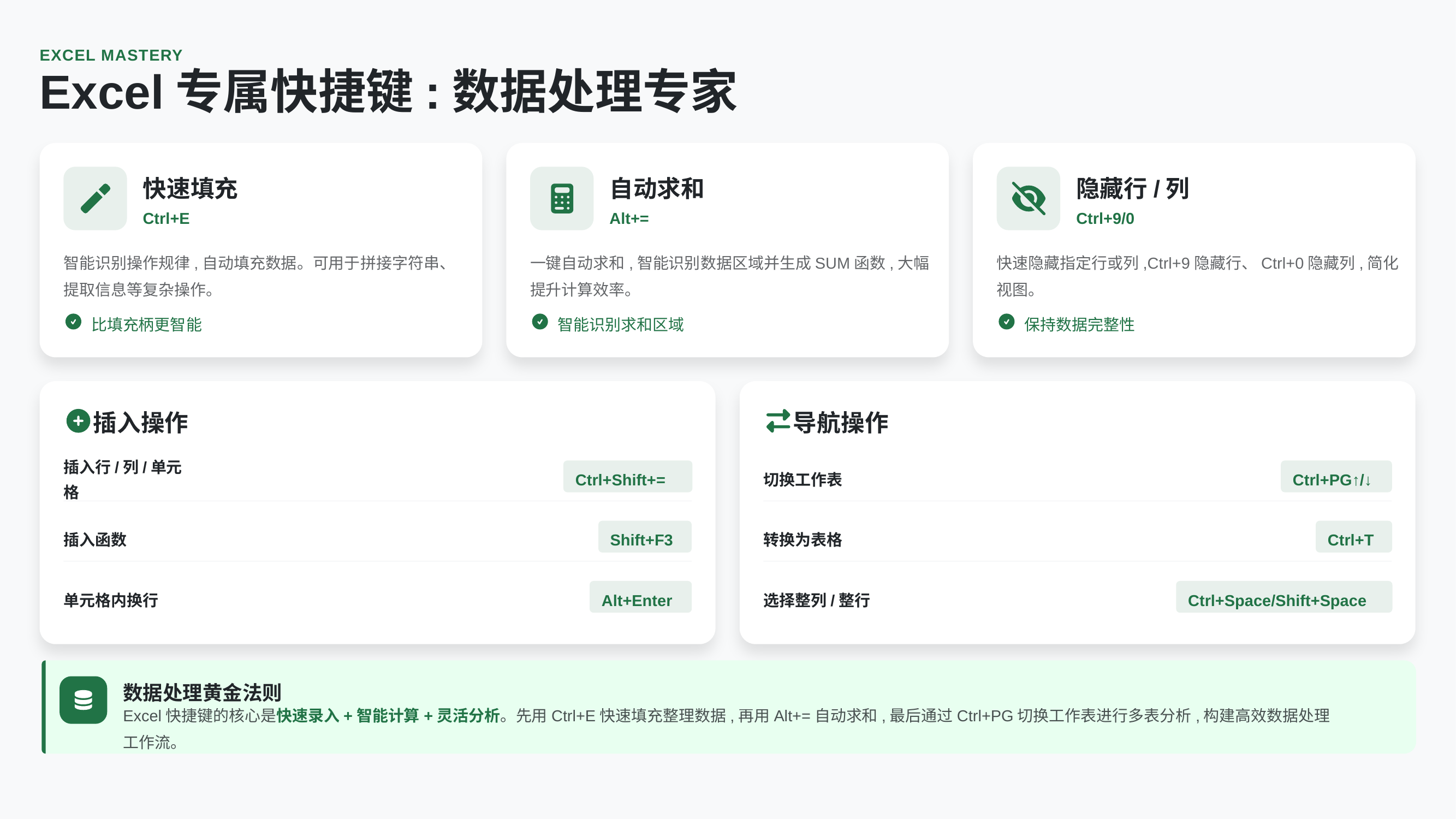

EXCEL MASTERY
Excel专属快捷键:数据处理专家

快速填充
自动求和
隐藏行/列

Ctrl+E
Alt+=
Ctrl+9/0
智能识别操作规律,自动填充数据。可用于拼接字符串、提取信息等复杂操作。
一键自动求和,智能识别数据区域并生成SUM函数,大幅提升计算效率。
快速隐藏指定行或列,Ctrl+9隐藏行、Ctrl+0隐藏列,简化视图。
比填充柄更智能
智能识别求和区域
保持数据完整性

插入操作
导航操作

Ctrl+Shift+=

Ctrl+PG↑/↓
插入行/列/单元格
切换工作表

Shift+F3

Ctrl+T
插入函数
转换为表格

Alt+Enter

Ctrl+Space/Shift+Space
单元格内换行
选择整列/整行

数据处理黄金法则

Excel快捷键的核心是快速录入+智能计算+灵活分析。先用Ctrl+E快速填充整理数据,再用Alt+=自动求和,最后通过Ctrl+PG切换工作表进行多表分析,构建高效数据处理工作流。